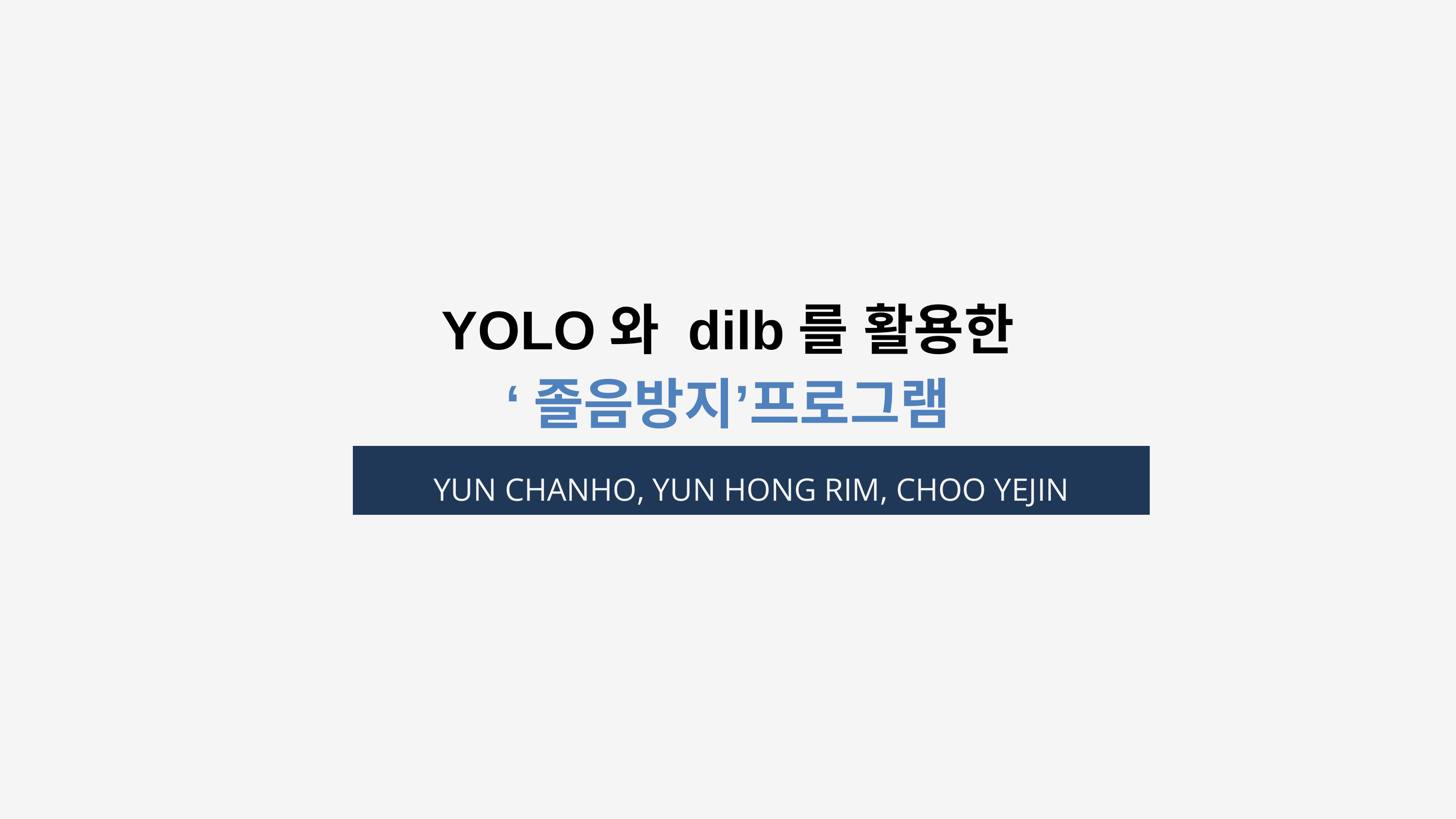

YOLO와 dilb를 활용한
‘졸음방지’프로그램

YUN CHANHO, YUN HONG RIM, CHOO YEJIN